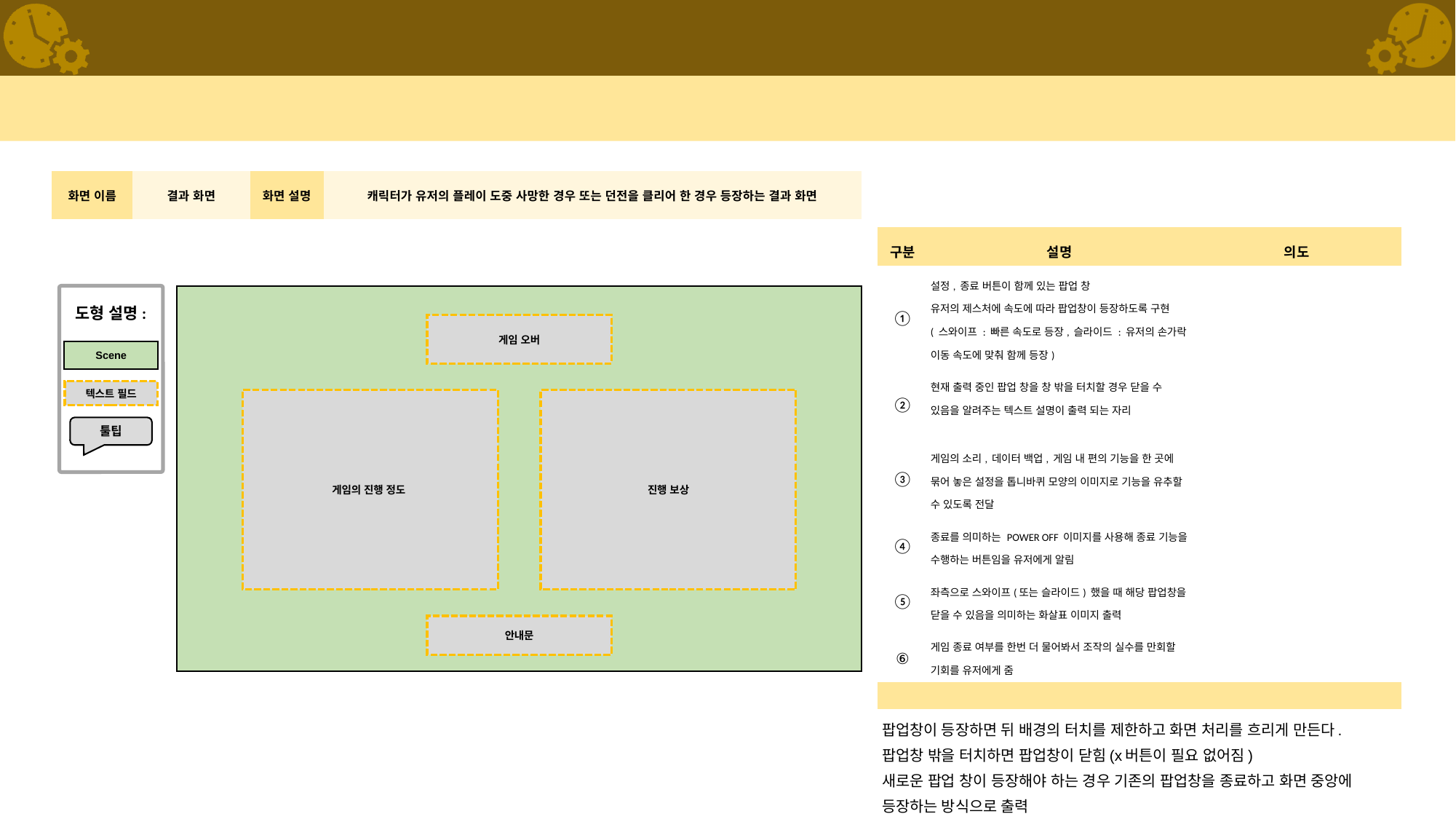

#
| 화면 이름 | 결과 화면 | 화면 설명 | 캐릭터가 유저의 플레이 도중 사망한 경우 또는 던전을 클리어 한 경우 등장하는 결과 화면 |
| --- | --- | --- | --- |
| 구분 | 설명 | 의도 |
| --- | --- | --- |
| ① | 설정, 종료 버튼이 함께 있는 팝업 창 유저의 제스처에 속도에 따라 팝업창이 등장하도록 구현 ( 스와이프 : 빠른 속도로 등장, 슬라이드 : 유저의 손가락 이동 속도에 맞춰 함께 등장) |  |
| ② | 현재 출력 중인 팝업 창을 창 밖을 터치할 경우 닫을 수 있음을 알려주는 텍스트 설명이 출력 되는 자리 |  |
| ③ | 게임의 소리, 데이터 백업, 게임 내 편의 기능을 한 곳에 묶어 놓은 설정을 톱니바퀴 모양의 이미지로 기능을 유추할 수 있도록 전달 |  |
| ④ | 종료를 의미하는 POWER OFF 이미지를 사용해 종료 기능을 수행하는 버튼임을 유저에게 알림 |  |
| ⑤ | 좌측으로 스와이프(또는 슬라이드) 했을 때 해당 팝업창을 닫을 수 있음을 의미하는 화살표 이미지 출력 |  |
| ⑥ | 게임 종료 여부를 한번 더 물어봐서 조작의 실수를 만회할 기회를 유저에게 줌 |  |
|  |  |  |
| 팝업창이 등장하면 뒤 배경의 터치를 제한하고 화면 처리를 흐리게 만든다. 팝업창 밖을 터치하면 팝업창이 닫힘(x버튼이 필요 없어짐) 새로운 팝업 창이 등장해야 하는 경우 기존의 팝업창을 종료하고 화면 중앙에 등장하는 방식으로 출력 |  |  |

도형 설명:
Scene
텍스트 필드
툴팁

게임 오버
게임의 진행 정도
진행 보상
안내문